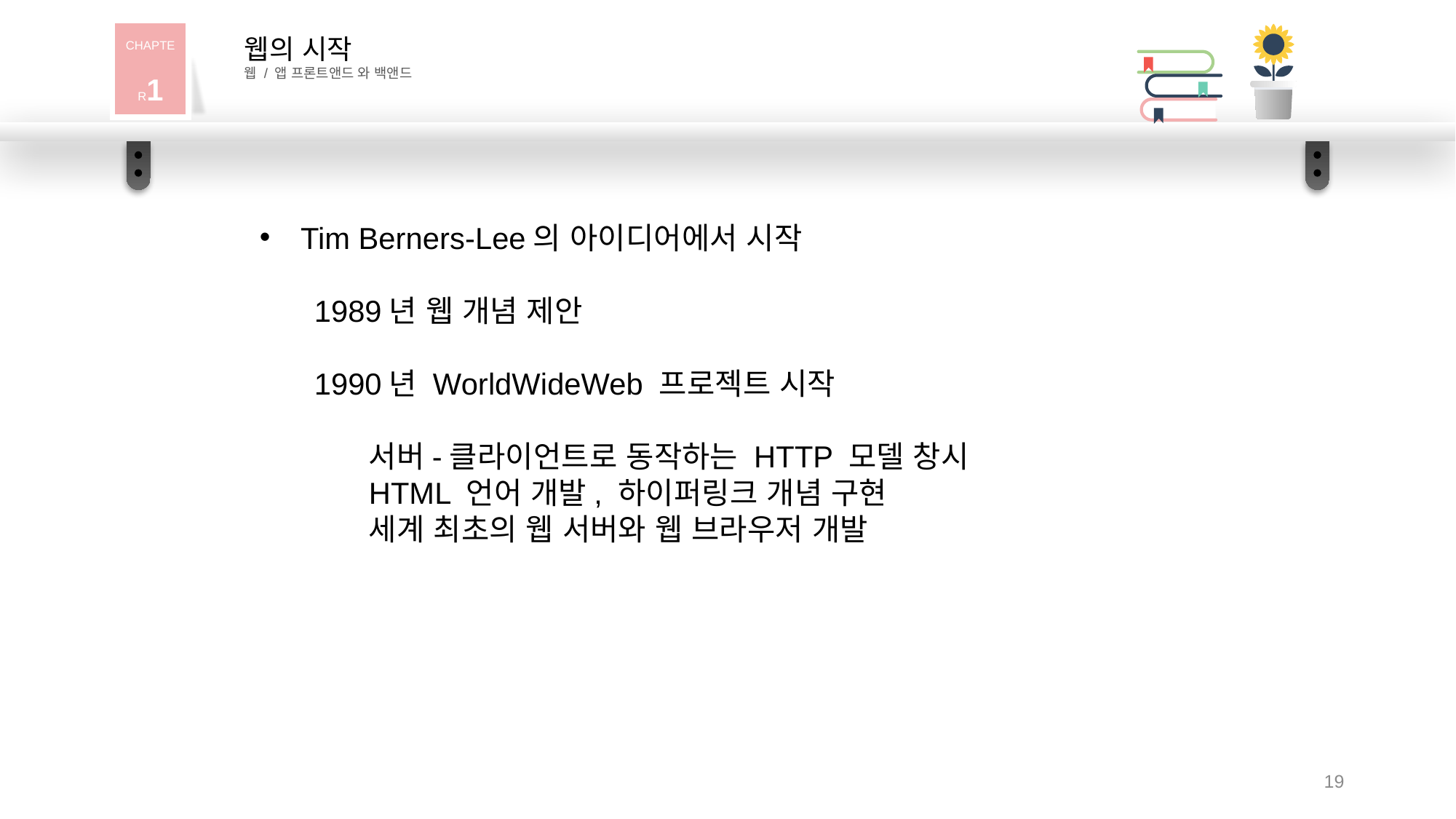

CHAPTER1

웹의 시작
웹 / 앱 프론트앤드 와 백앤드

Tim Berners-Lee의 아이디어에서 시작

1989년 웹 개념 제안

1990년 WorldWideWeb 프로젝트 시작

서버-클라이언트로 동작하는 HTTP 모델 창시
HTML 언어 개발, 하이퍼링크 개념 구현
세계 최초의 웹 서버와 웹 브라우저 개발
19